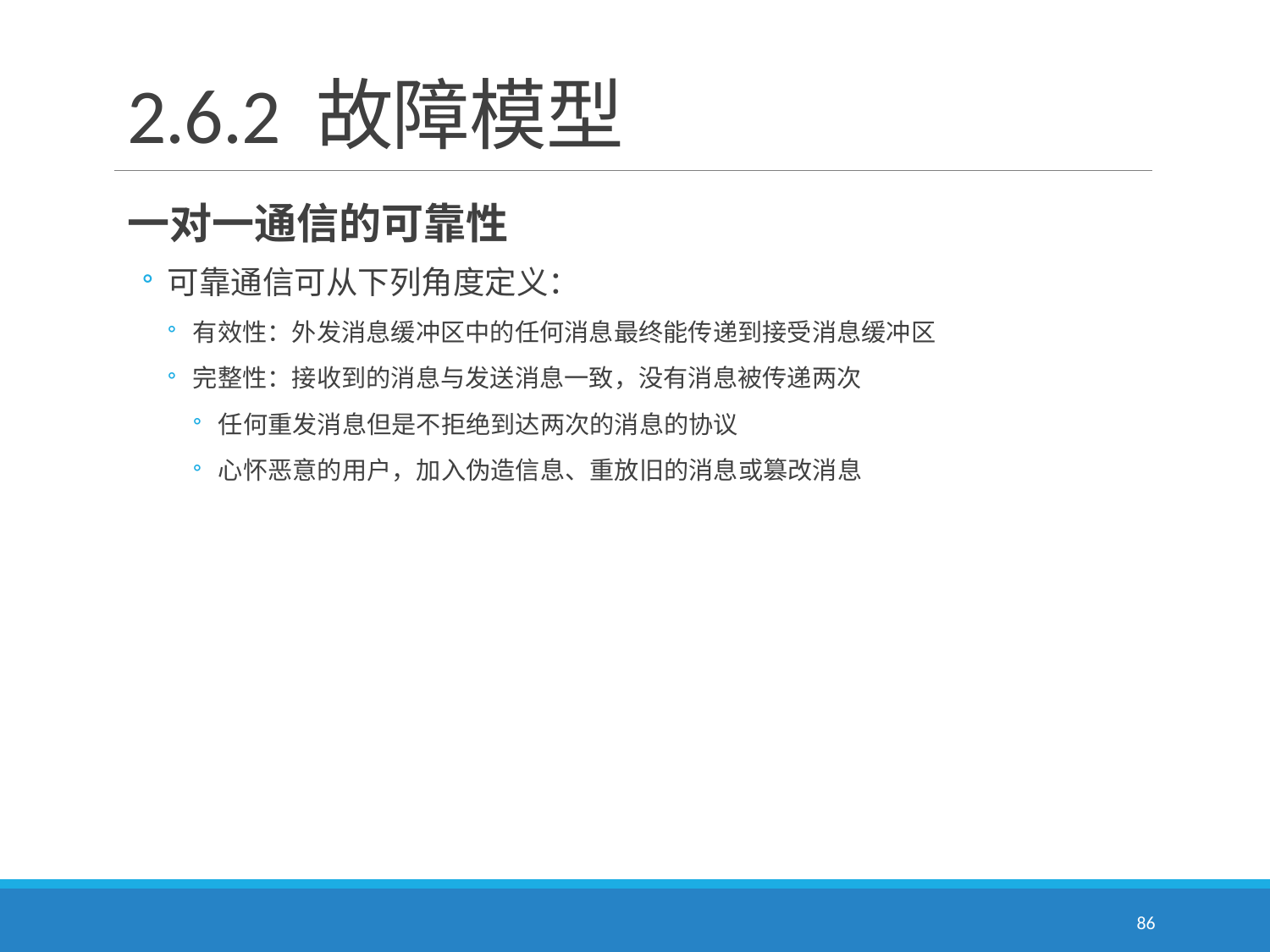

# 2.6.2 故障模型
一对一通信的可靠性
可靠通信可从下列角度定义：
有效性：外发消息缓冲区中的任何消息最终能传递到接受消息缓冲区
完整性：接收到的消息与发送消息一致，没有消息被传递两次
任何重发消息但是不拒绝到达两次的消息的协议
心怀恶意的用户，加入伪造信息、重放旧的消息或篡改消息

86